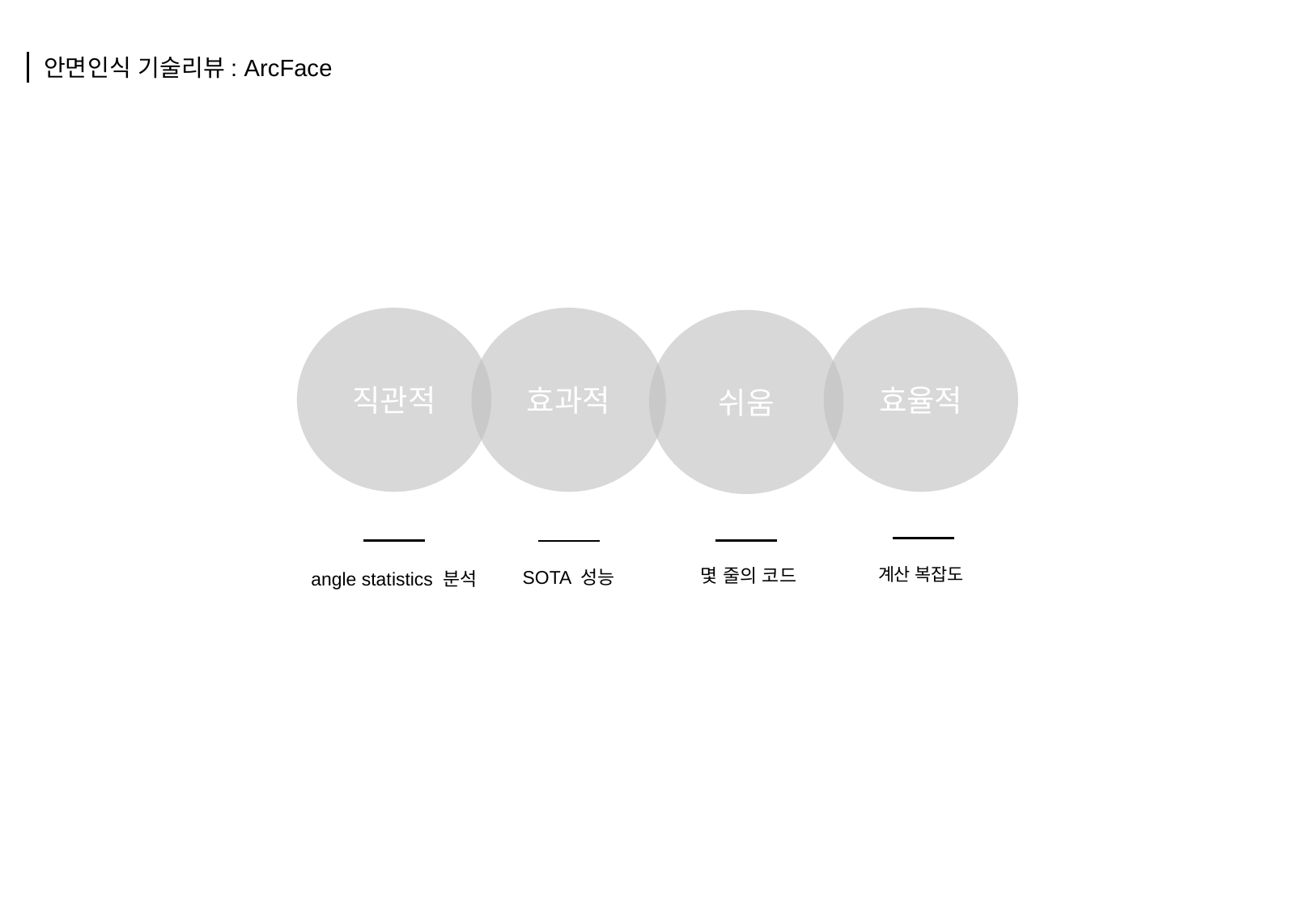

안면인식 기술리뷰: ArcFace
직관적
효과적
효율적
쉬움
몇 줄의 코드
계산 복잡도
SOTA 성능
angle statistics 분석